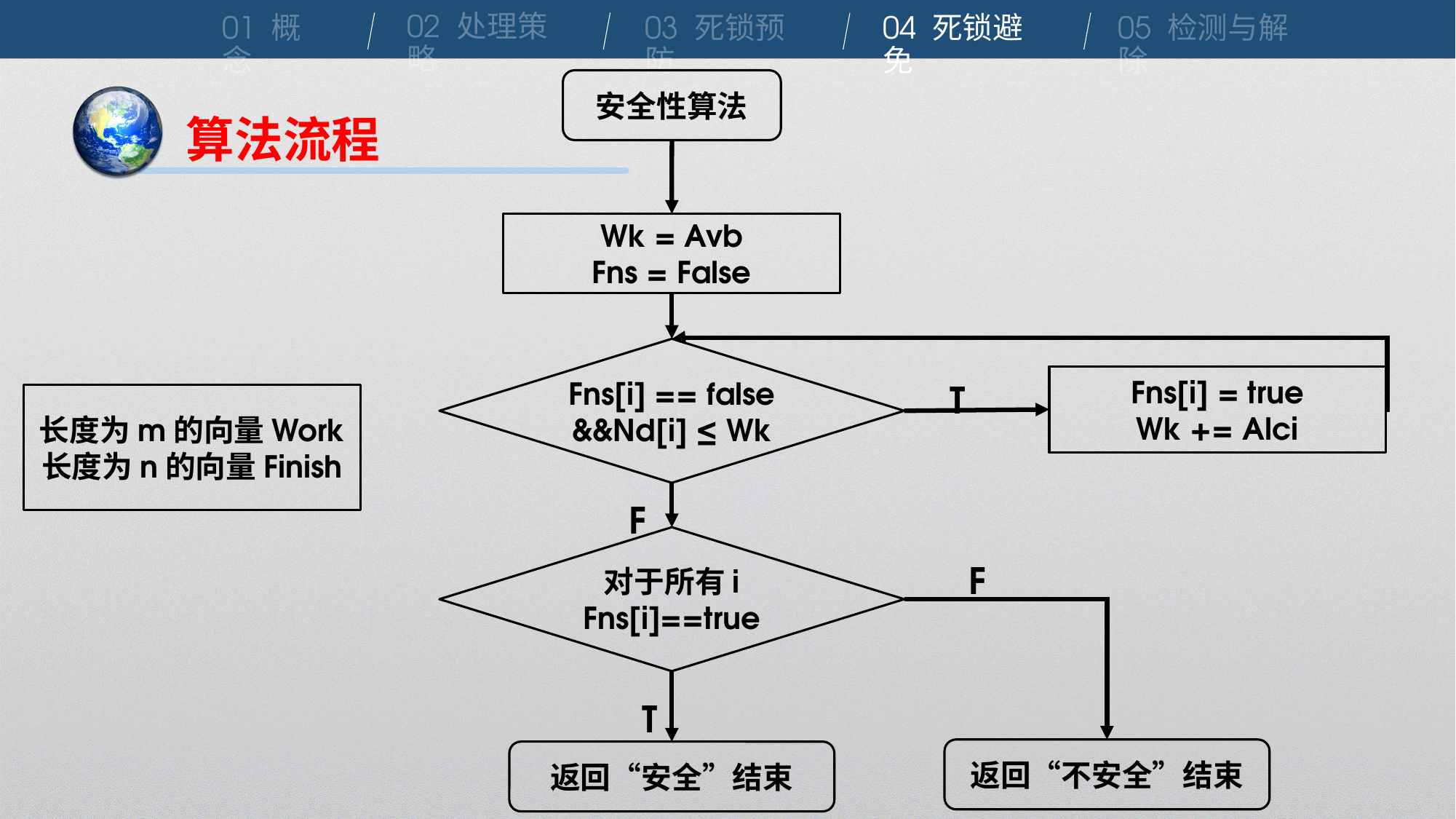

02 处理策略
01 概念
04 死锁避免
03 死锁预防
05 检测与解除
安全性算法
算法流程
Wk = Avb
Fns = False
Fns[i] == false
&&Nd[i] ≤ Wk
T
Fns[i] = true
Wk += Alci
长度为m的向量Work
长度为n的向量Finish
F
对于所有i
Fns[i]==true
F
T
返回“不安全”结束
返回“安全”结束